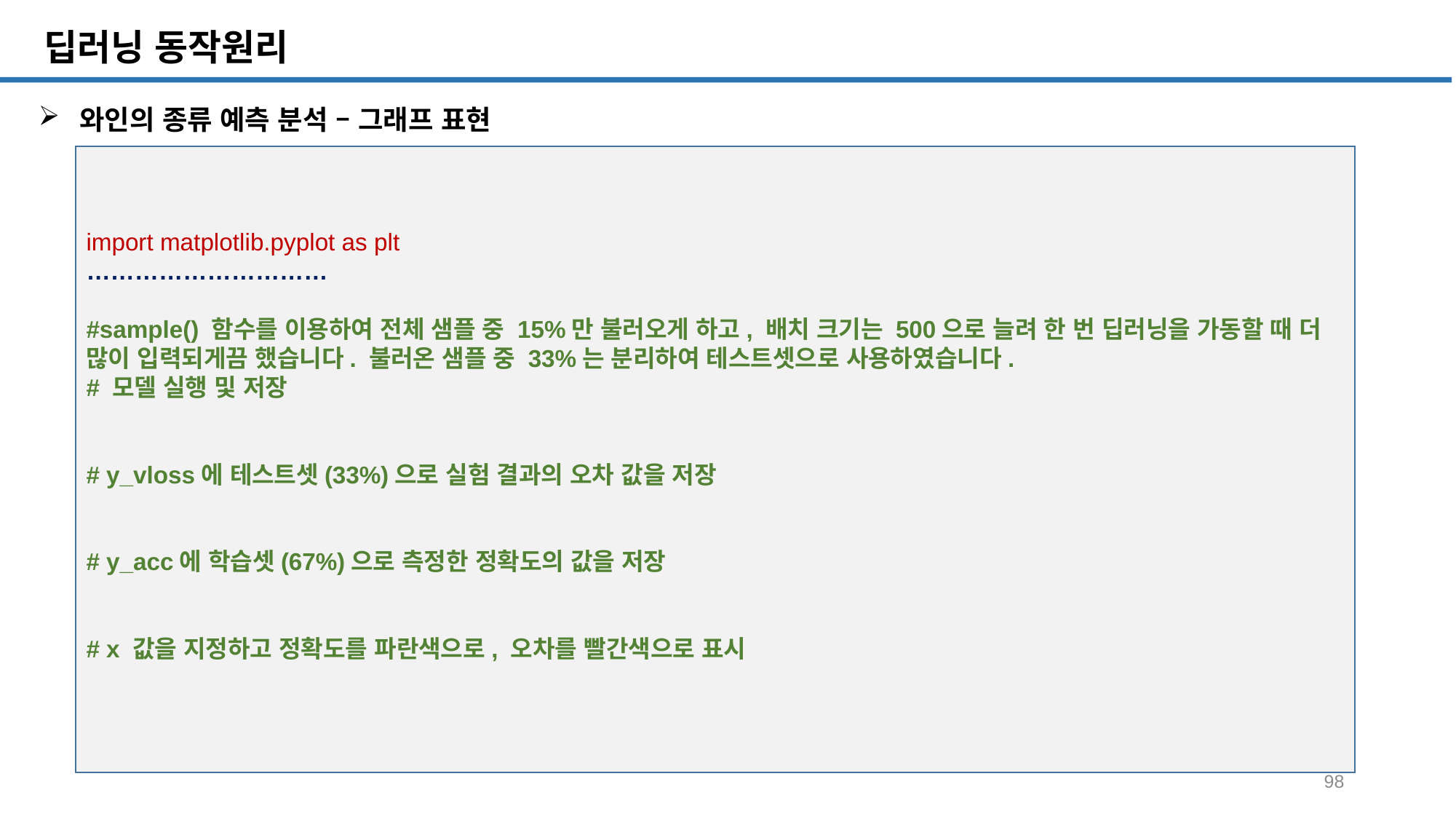

SQL 튜닝 개요
# 딥러닝 동작원리

와인의 종류 예측 분석 – 그래프 표현

import matplotlib.pyplot as plt
…………………………

#sample() 함수를 이용하여 전체 샘플 중 15%만 불러오게 하고, 배치 크기는 500으로 늘려 한 번 딥러닝을 가동할 때 더 많이 입력되게끔 했습니다. 불러온 샘플 중 33%는 분리하여 테스트셋으로 사용하였습니다.
# 모델 실행 및 저장

# y_vloss에 테스트셋(33%)으로 실험 결과의 오차 값을 저장

# y_acc에 학습셋(67%)으로 측정한 정확도의 값을 저장

# x 값을 지정하고 정확도를 파란색으로, 오차를 빨간색으로 표시

98